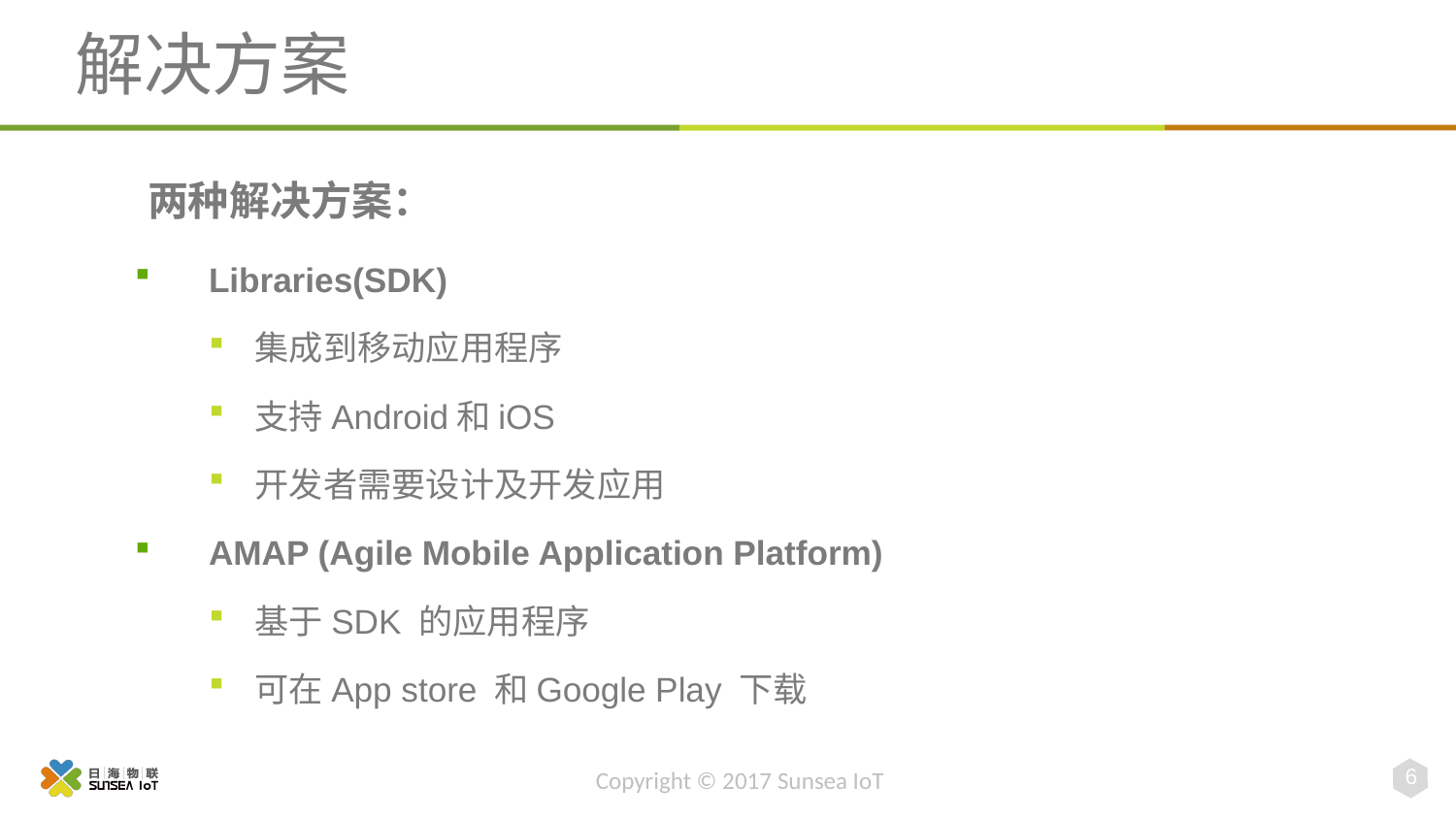

# 解决方案
 两种解决方案：
Libraries(SDK)
集成到移动应用程序
支持Android和iOS
开发者需要设计及开发应用
AMAP (Agile Mobile Application Platform)
基于SDK 的应用程序
可在App store 和Google Play 下载
6
Copyright © 2017 Sunsea IoT